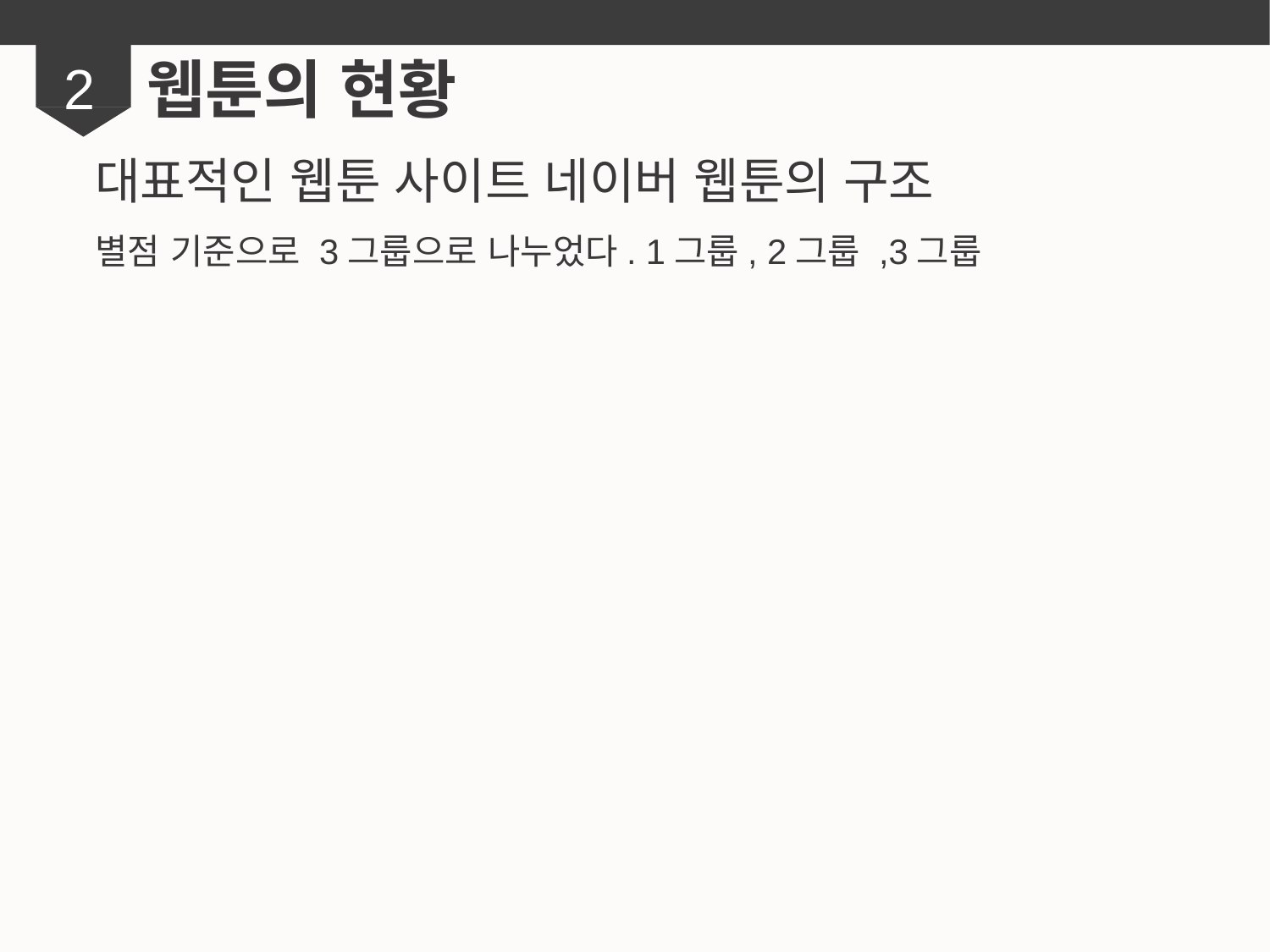

웹툰의 현황
2
대표적인 웹툰 사이트 네이버 웹툰의 구조
별점 기준으로 3그룹으로 나누었다. 1그룹, 2그룹 ,3그룹